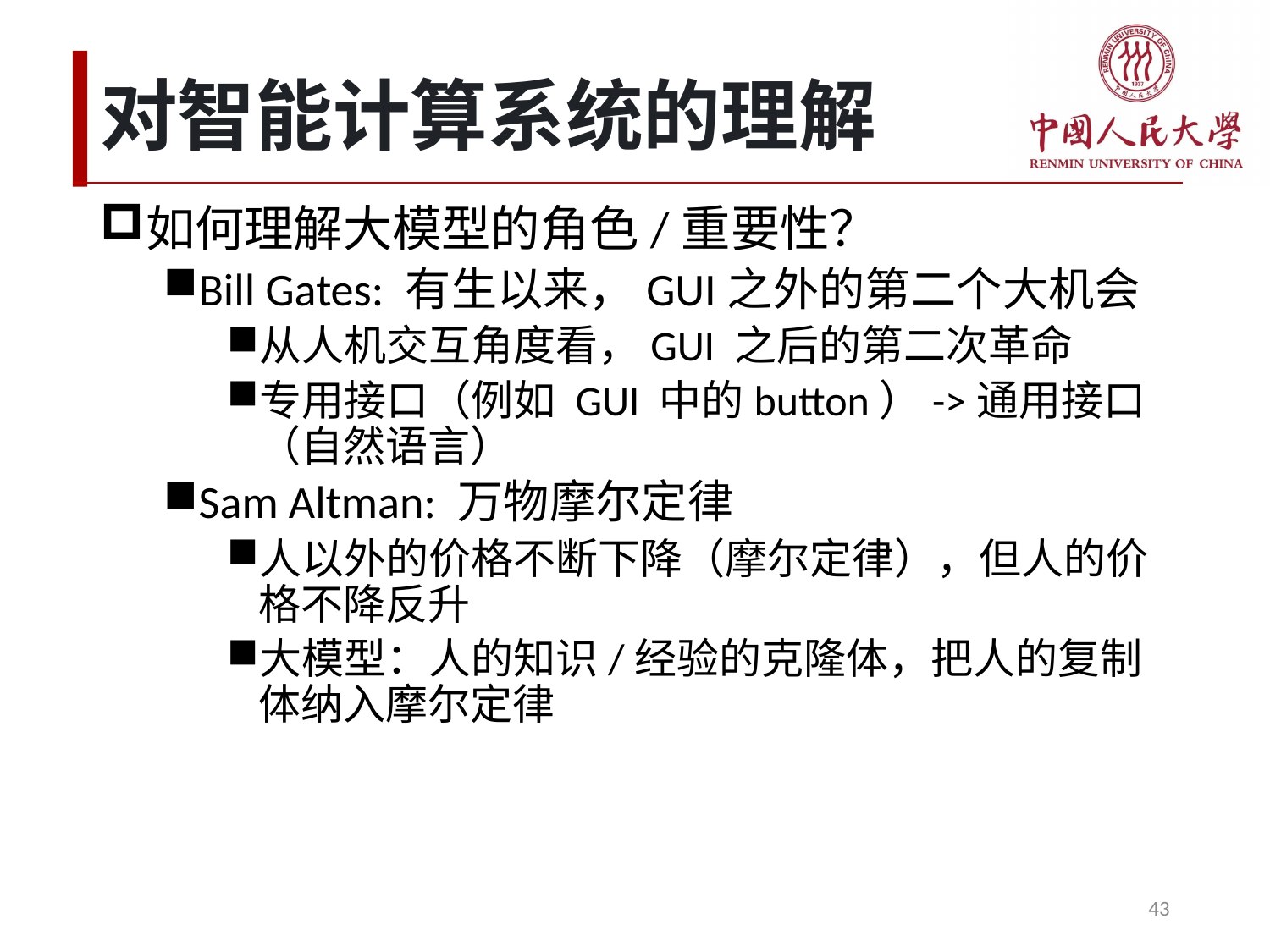

# 对智能计算系统的理解
如何理解大模型的角色/重要性？
Bill Gates: 有生以来，GUI之外的第二个大机会
从人机交互角度看，GUI 之后的第二次革命
专用接口（例如 GUI 中的button）->通用接口（自然语言）
Sam Altman: 万物摩尔定律
人以外的价格不断下降（摩尔定律），但人的价格不降反升
大模型：人的知识/经验的克隆体，把人的复制体纳入摩尔定律

43